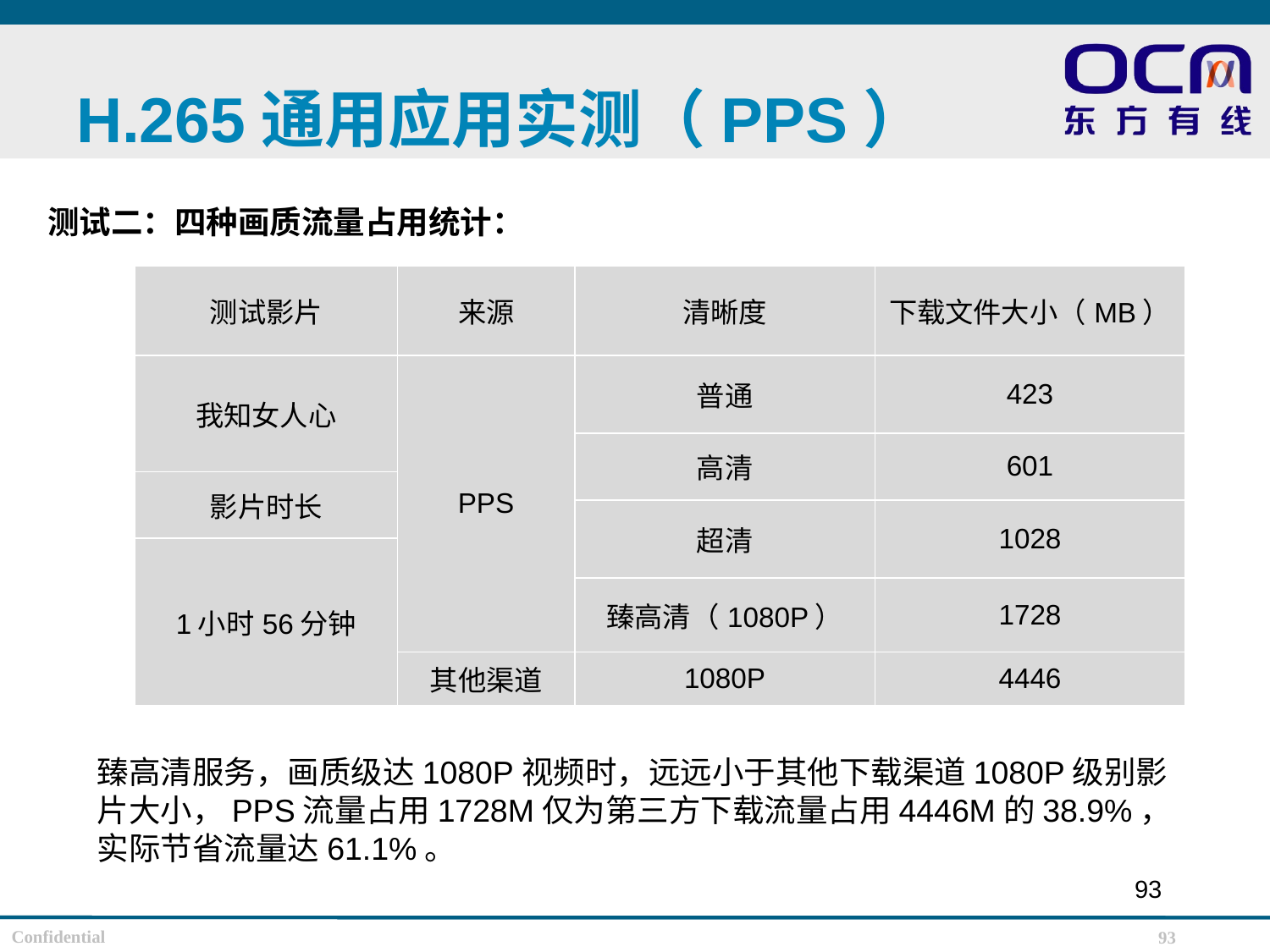

# H.265通用应用实测（PPS）
测试二：四种画质流量占用统计：
| 测试影片 | 来源 | 清晰度 | 下载文件大小（MB） |
| --- | --- | --- | --- |
| 我知女人心 | PPS | 普通 | 423 |
|  |  | 高清 | 601 |
| 影片时长 |  |  |  |
|  |  | 超清 | 1028 |
| 1小时56分钟 |  |  |  |
|  |  | 臻高清（1080P） | 1728 |
|  | 其他渠道 | 1080P | 4446 |
臻高清服务，画质级达1080P视频时，远远小于其他下载渠道1080P级别影片大小，PPS流量占用1728M仅为第三方下载流量占用4446M的38.9%，实际节省流量达61.1%。
93